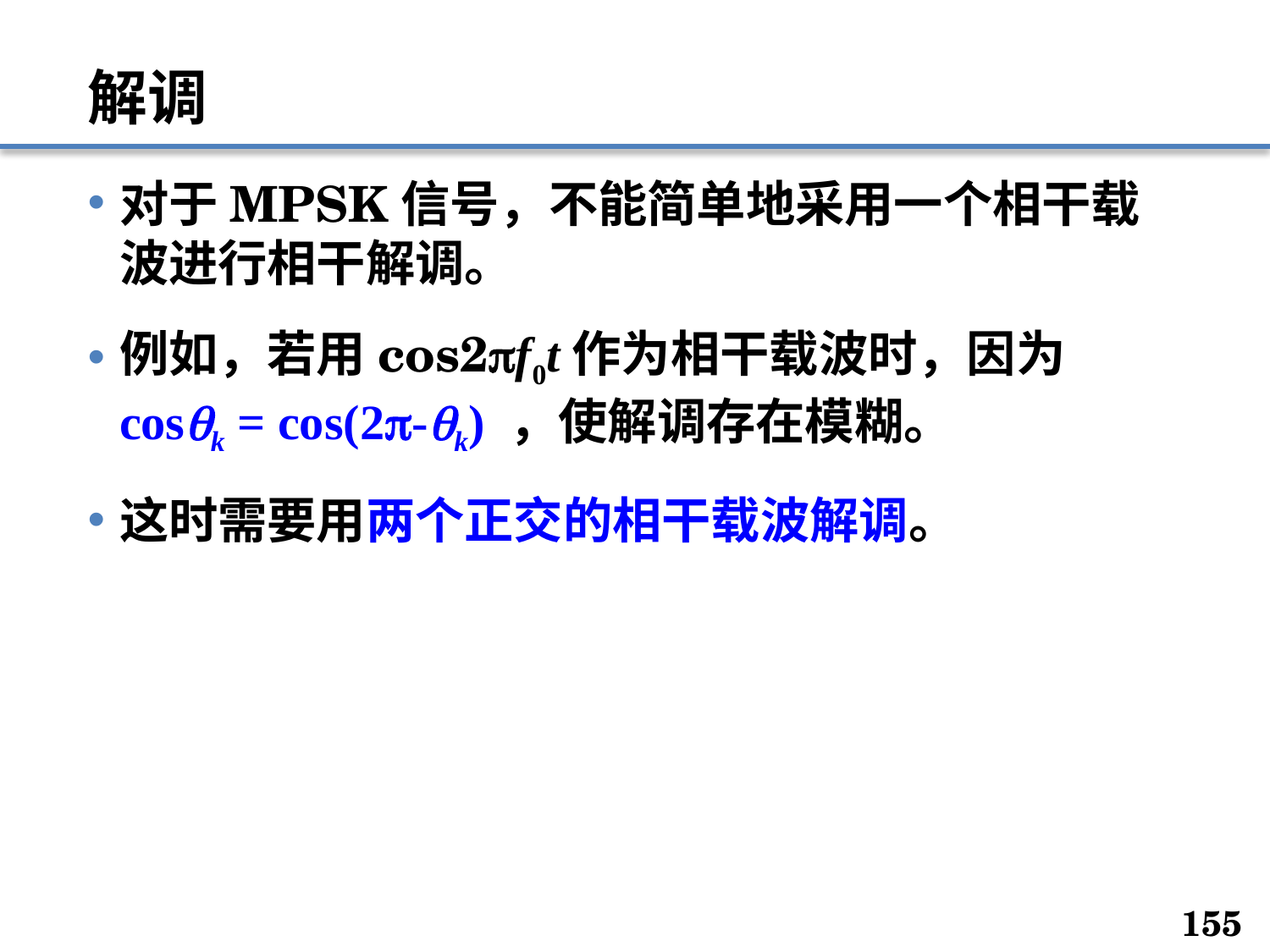

# 解调
对于MPSK信号，不能简单地采用一个相干载波进行相干解调。
例如，若用cos2πf0t作为相干载波时，因为cosθk = cos(2π-θk) ，使解调存在模糊。
这时需要用两个正交的相干载波解调。

155